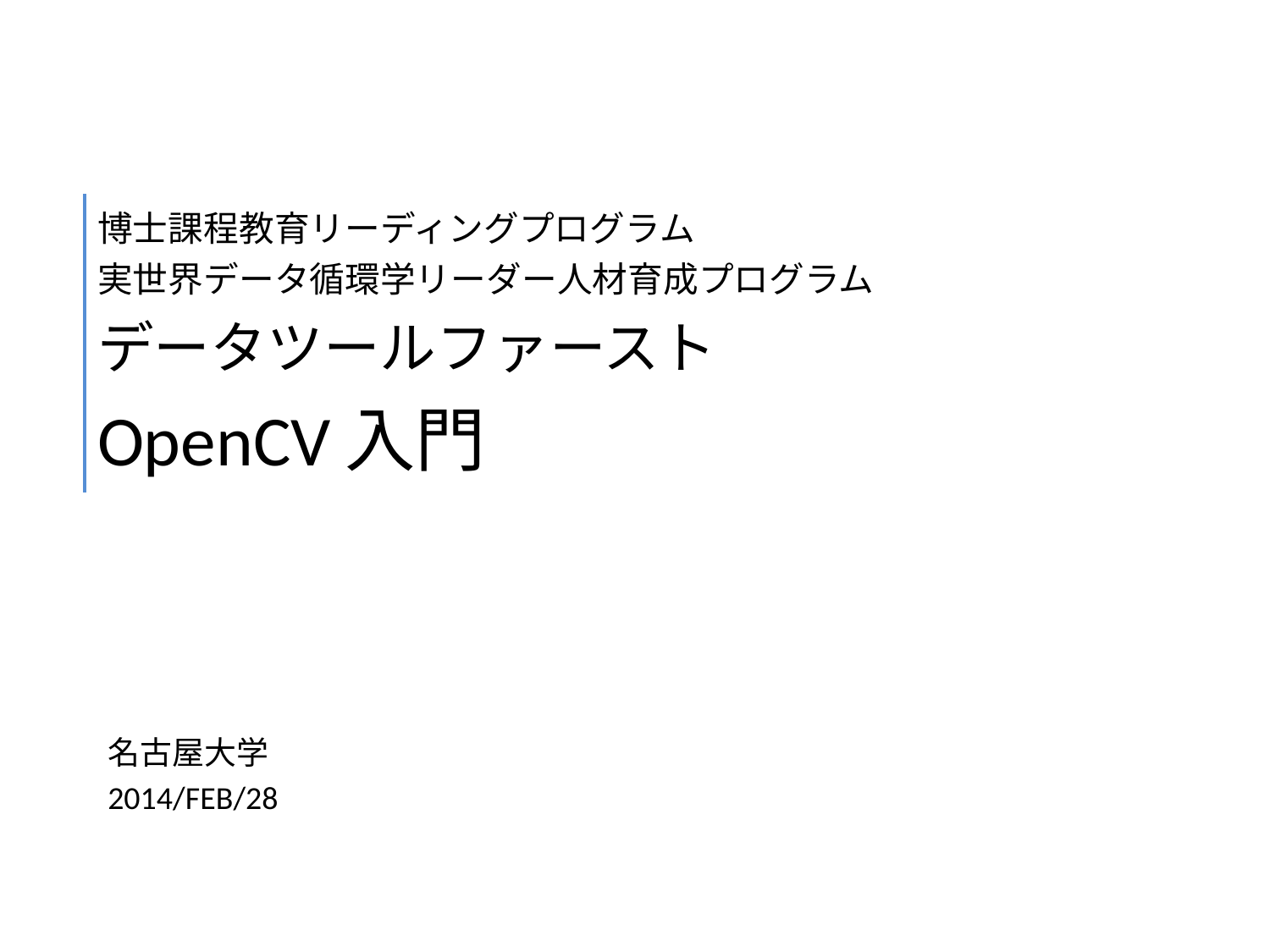

| 博士課程教育リーディングプログラム 実世界データ循環学リーダー人材育成プログラム データツールファースト OpenCV入門 |
| --- |
名古屋大学
2014/FEB/28